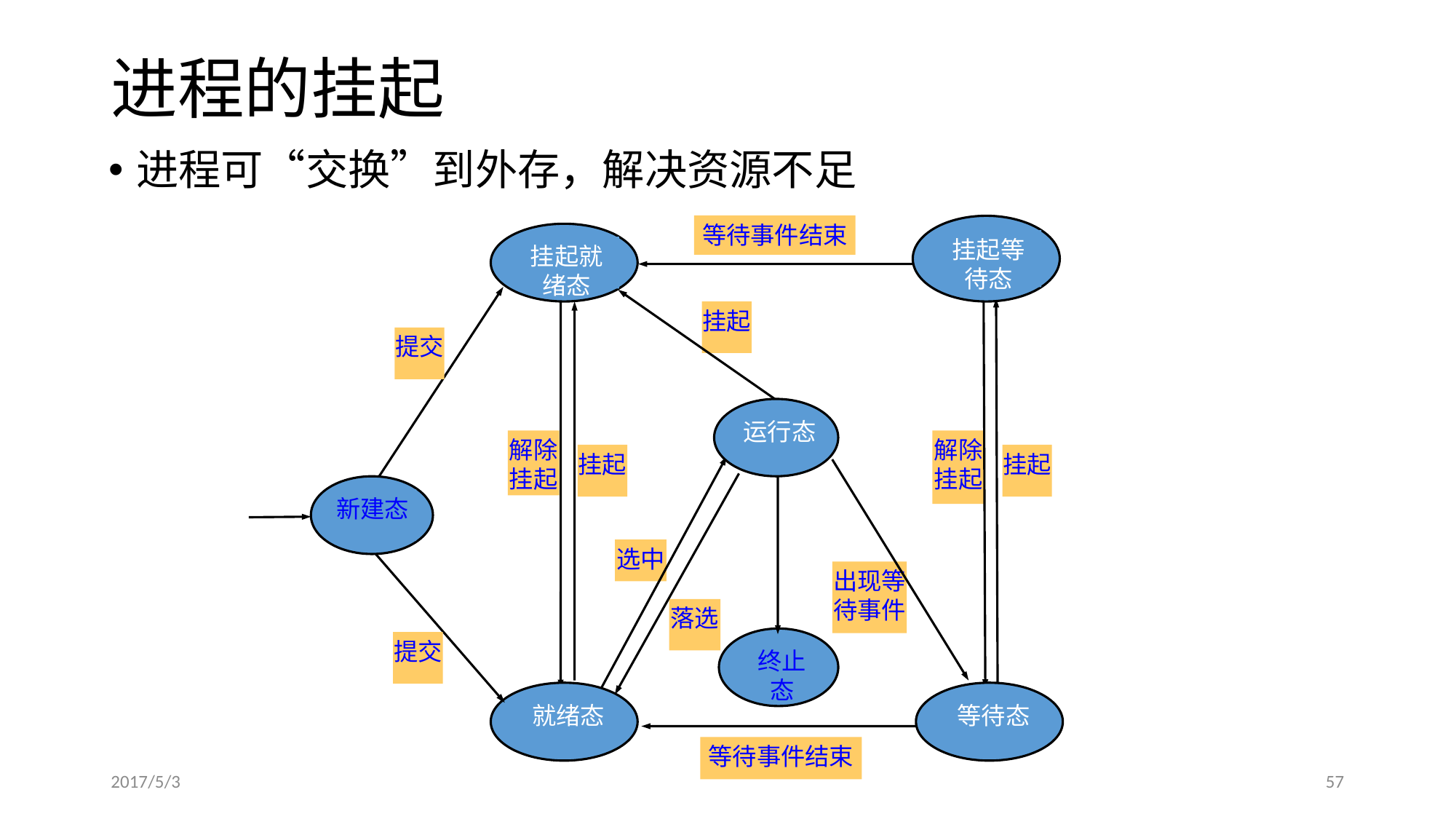

# 进程的挂起
进程可“交换”到外存，解决资源不足
等待事件结束

挂起等
待态

挂起就
绪态

挂起
提交

运行态
解除挂起
解除挂起
挂起
挂起

新建态

选中

出现等待事件
落选

终止态
提交

就绪态

等待态

等待事件结束
2017/5/3
57